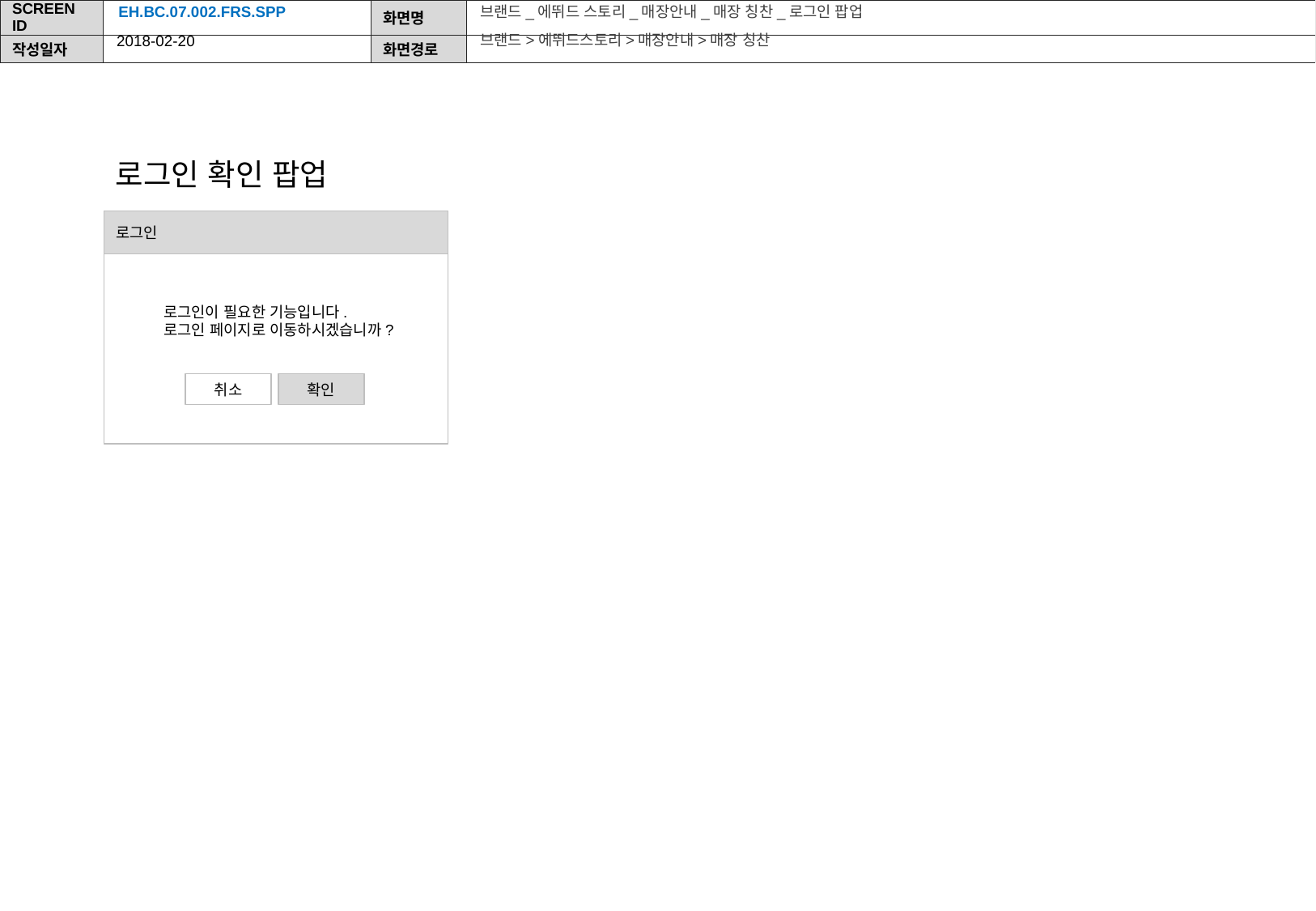

EH.BC.07.002.FRS.SPP
브랜드_에뛰드 스토리_매장안내_매장 칭찬_로그인 팝업
브랜드>에뛰드스토리>매장안내>매장 칭찬
2018-02-20
로그인 확인 팝업
로그인

로그인이 필요한 기능입니다.
로그인 페이지로 이동하시겠습니까?
취소
확인